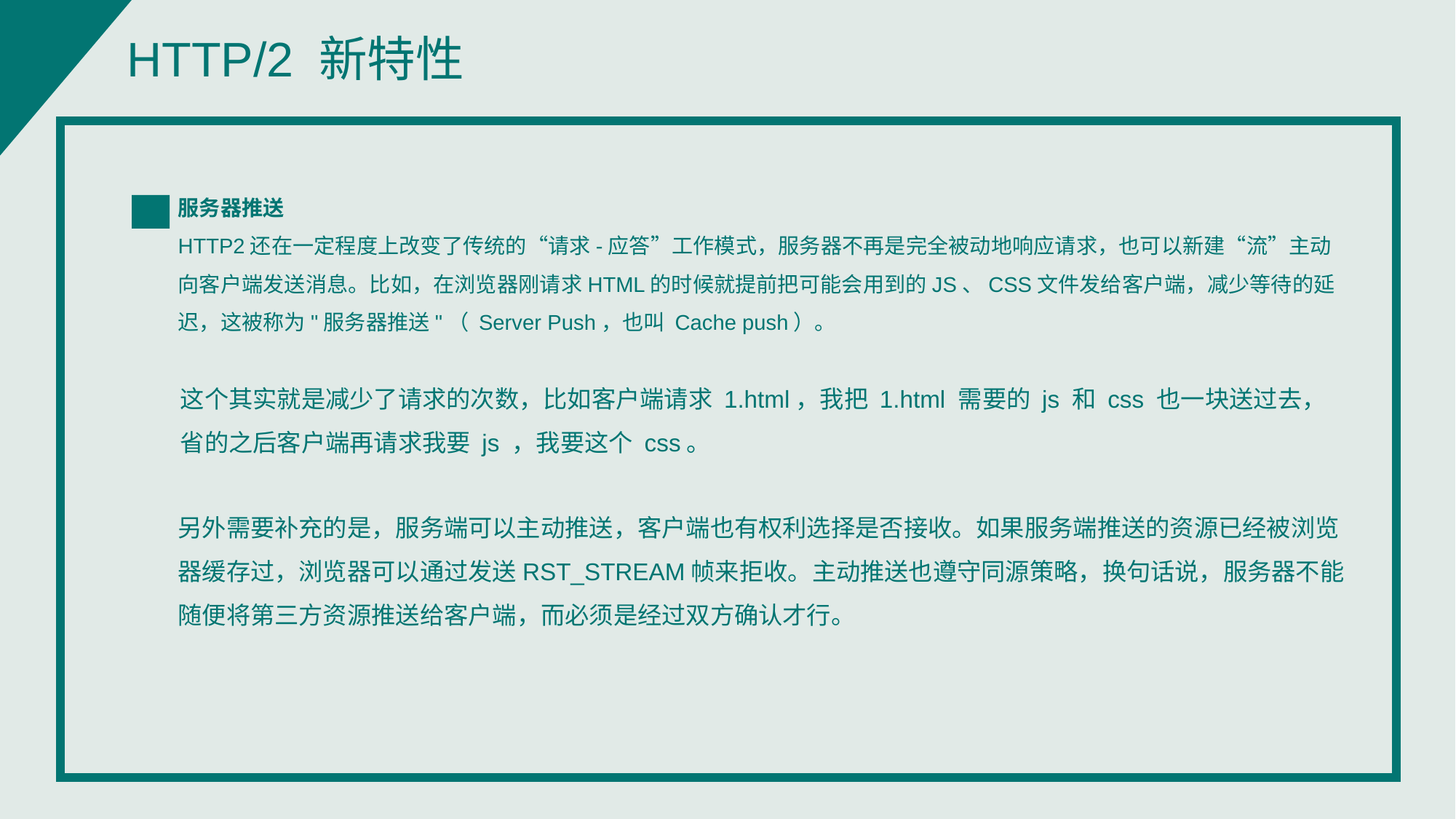

HTTP/2 新特性

服务器推送
HTTP2还在一定程度上改变了传统的“请求-应答”工作模式，服务器不再是完全被动地响应请求，也可以新建“流”主动向客户端发送消息。比如，在浏览器刚请求HTML的时候就提前把可能会用到的JS、CSS文件发给客户端，减少等待的延迟，这被称为"服务器推送"（ Server Push，也叫 Cache push）。

这个其实就是减少了请求的次数，比如客户端请求 1.html，我把 1.html 需要的 js 和 css 也一块送过去，省的之后客户端再请求我要 js ，我要这个 css。
另外需要补充的是，服务端可以主动推送，客户端也有权利选择是否接收。如果服务端推送的资源已经被浏览器缓存过，浏览器可以通过发送RST_STREAM帧来拒收。主动推送也遵守同源策略，换句话说，服务器不能随便将第三方资源推送给客户端，而必须是经过双方确认才行。